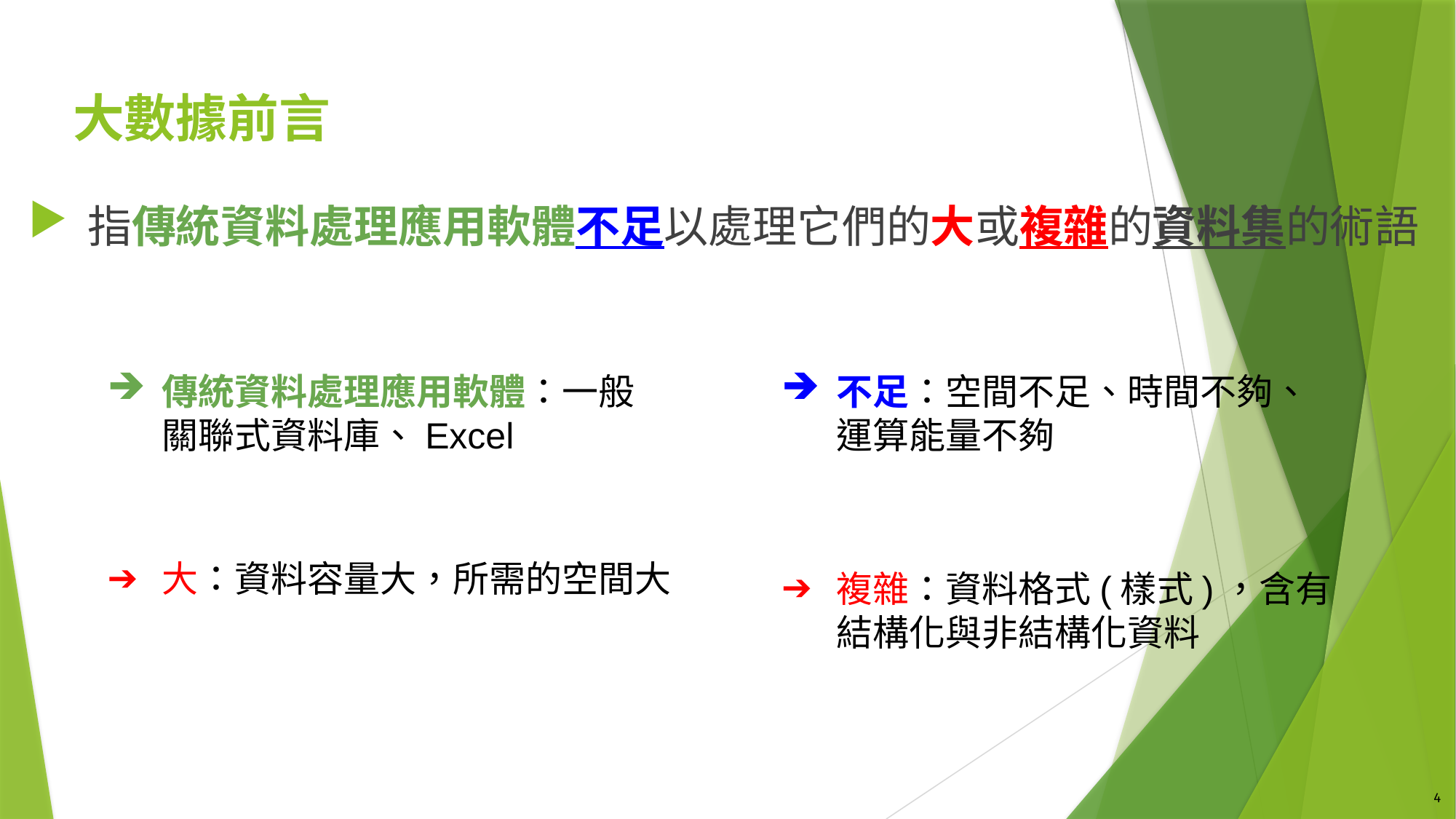

# 大數據前言
指傳統資料處理應用軟體不足以處理它們的大或複雜的資料集的術語
傳統資料處理應用軟體：一般關聯式資料庫、Excel
不足：空間不足、時間不夠、運算能量不夠
大：資料容量大，所需的空間大
複雜：資料格式(樣式)，含有結構化與非結構化資料
4